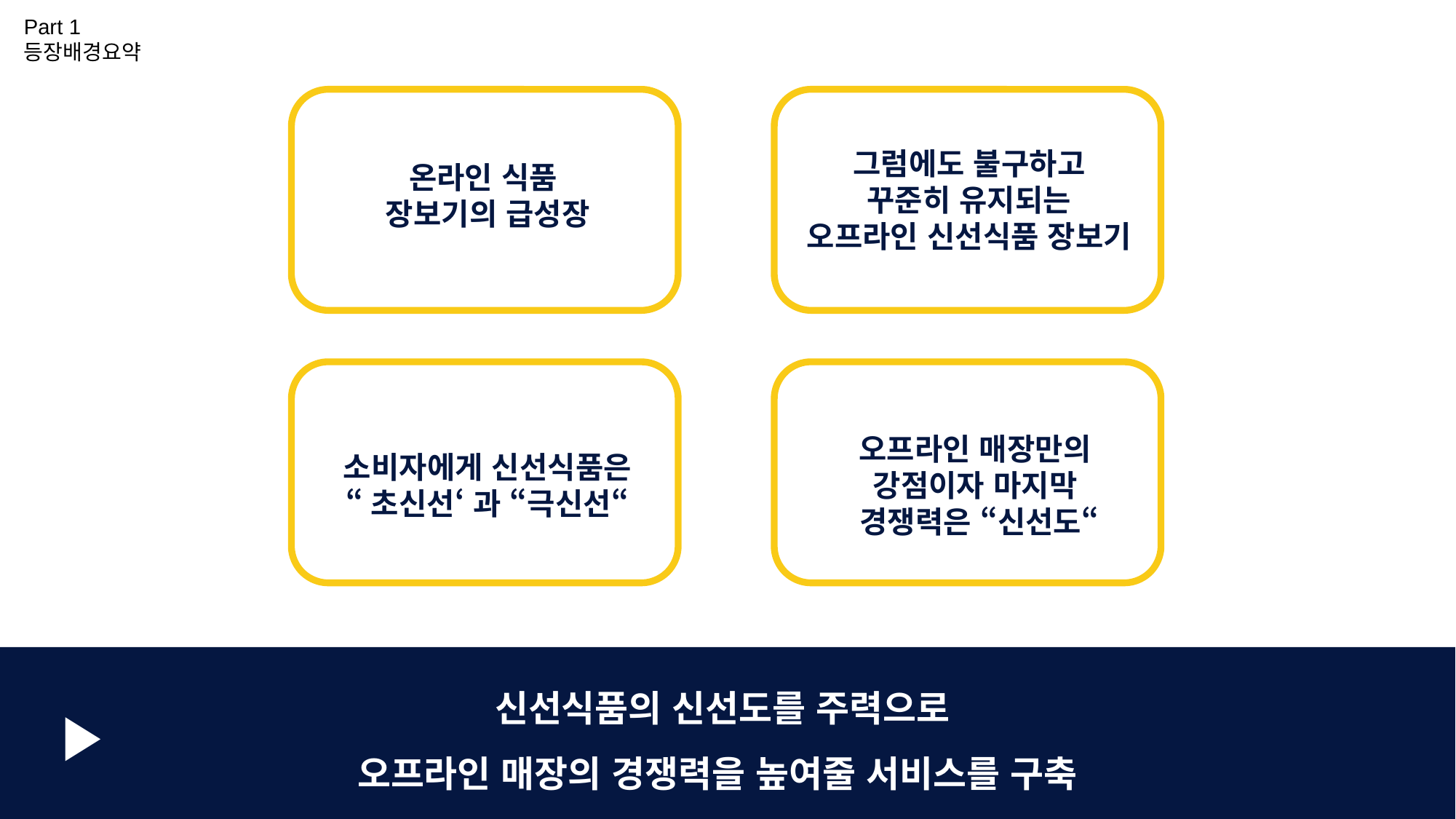

Part 1
등장배경요약

그럼에도 불구하고
꾸준히 유지되는
오프라인 신선식품 장보기
온라인 식품
장보기의 급성장

오프라인 매장만의
강점이자 마지막
경쟁력은 “신선도“
소비자에게 신선식품은
“초신선‘ 과 “극신선“

신선식품의 신선도를 주력으로
오프라인 매장의 경쟁력을 높여줄 서비스를 구축
▶